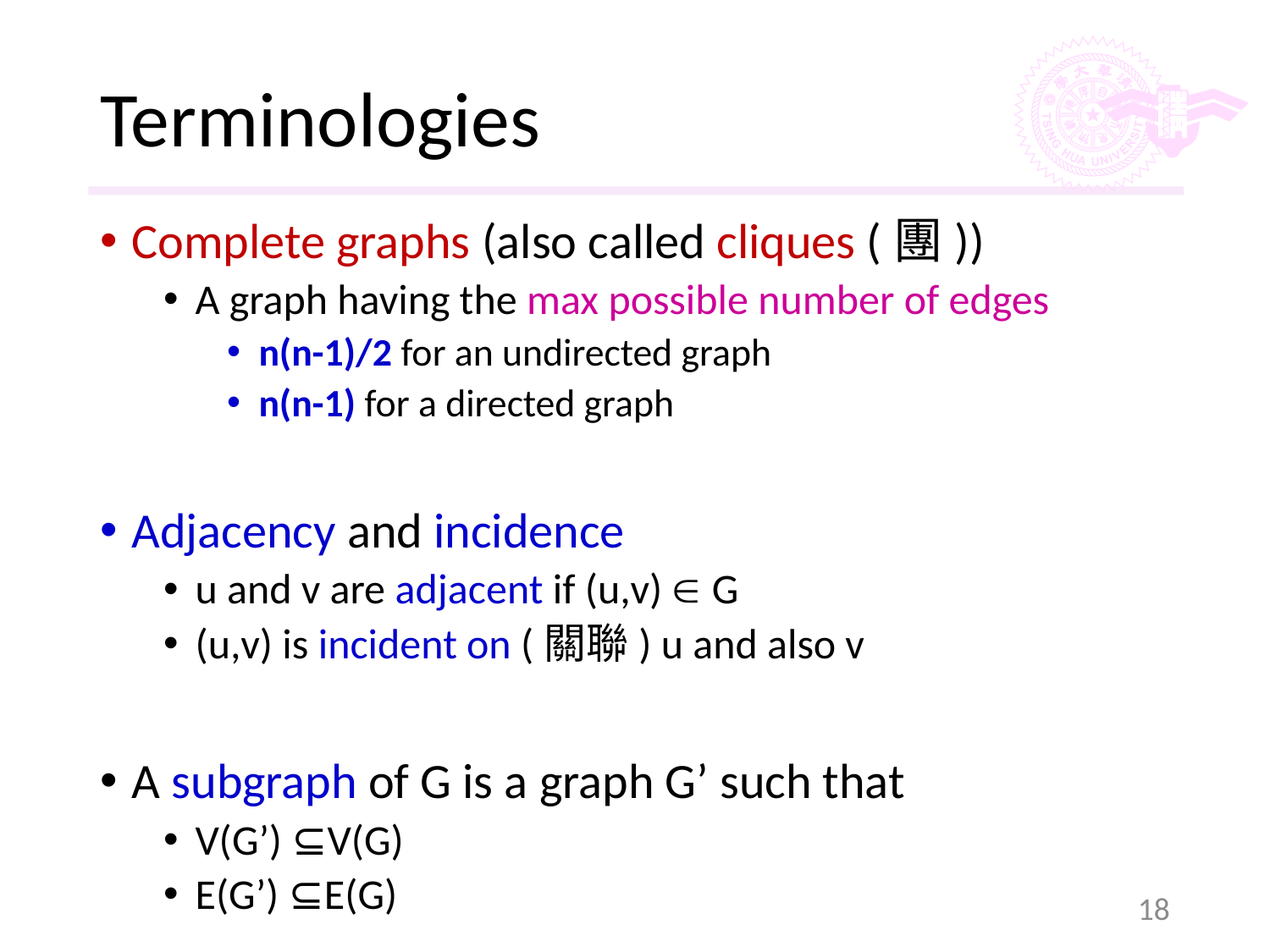

# Terminologies
Complete graphs (also called cliques (團))
A graph having the max possible number of edges
n(n-1)/2 for an undirected graph
n(n-1) for a directed graph

Adjacency and incidence
u and v are adjacent if (u,v) ∈ G
(u,v) is incident on (關聯) u and also v

A subgraph of G is a graph G’ such that
V(G’) ⊆V(G)
E(G’) ⊆E(G)
18